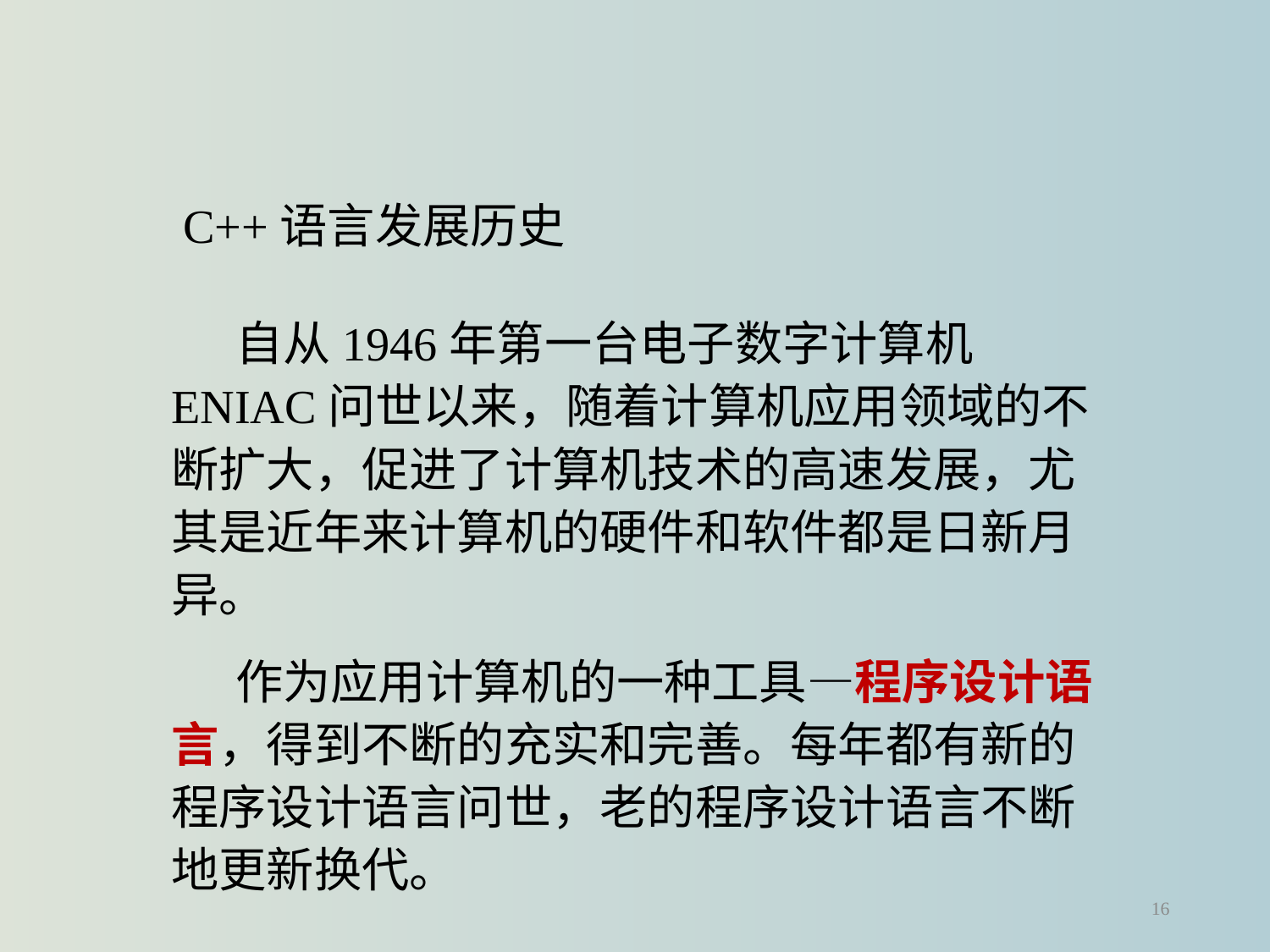

C++语言发展历史

     自从1946年第一台电子数字计算机ENIAC问世以来，随着计算机应用领域的不断扩大，促进了计算机技术的高速发展，尤其是近年来计算机的硬件和软件都是日新月异。
     作为应用计算机的一种工具—程序设计语言，得到不断的充实和完善。每年都有新的程序设计语言问世，老的程序设计语言不断地更新换代。
16